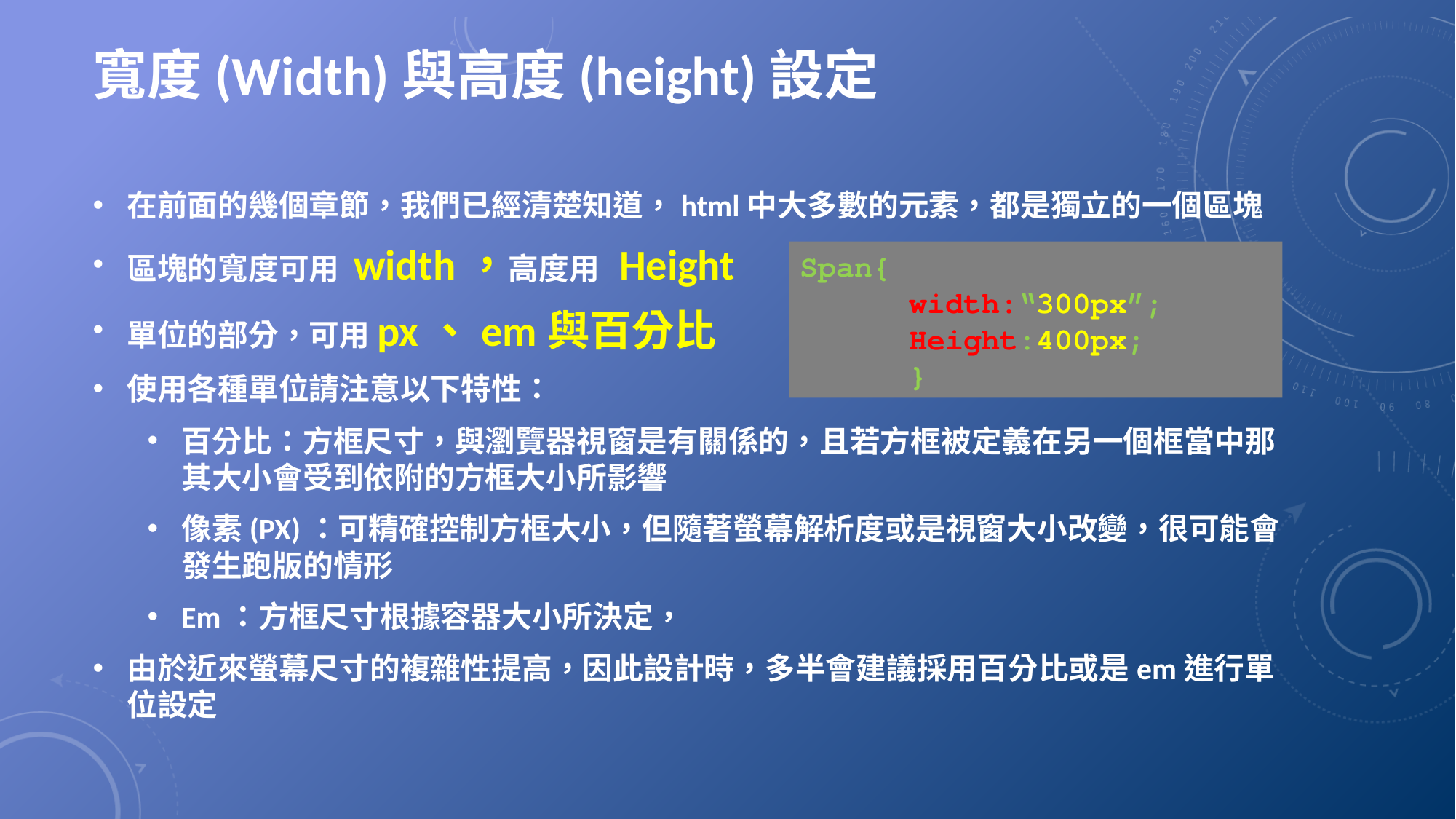

# 寬度(Width)與高度(height)設定
在前面的幾個章節，我們已經清楚知道，html中大多數的元素，都是獨立的一個區塊
區塊的寬度可用 width，高度用 Height
單位的部分，可用px、em與百分比
使用各種單位請注意以下特性：
百分比：方框尺寸，與瀏覽器視窗是有關係的，且若方框被定義在另一個框當中那其大小會受到依附的方框大小所影響
像素(PX)：可精確控制方框大小，但隨著螢幕解析度或是視窗大小改變，很可能會發生跑版的情形
Em：方框尺寸根據容器大小所決定，
由於近來螢幕尺寸的複雜性提高，因此設計時，多半會建議採用百分比或是em進行單位設定
Span{
	width:“300px”;
	Height:400px;
	}